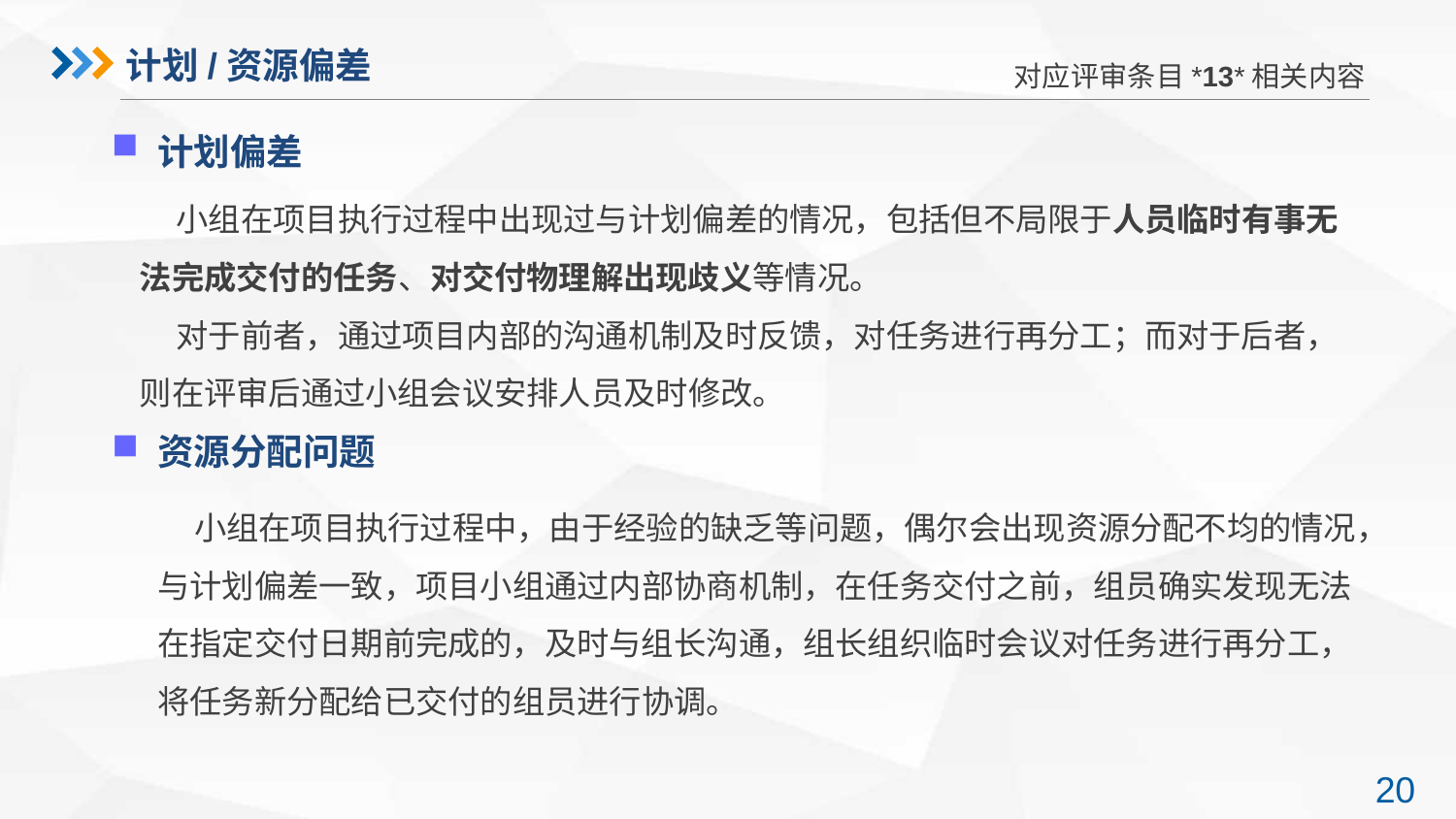

计划/资源偏差
对应评审条目*13*相关内容
计划偏差
    小组在项目执行过程中出现过与计划偏差的情况，包括但不局限于人员临时有事无法完成交付的任务、对交付物理解出现歧义等情况。
    对于前者，通过项目内部的沟通机制及时反馈，对任务进行再分工；而对于后者，则在评审后通过小组会议安排人员及时修改。
资源分配问题
    小组在项目执行过程中，由于经验的缺乏等问题，偶尔会出现资源分配不均的情况，与计划偏差一致，项目小组通过内部协商机制，在任务交付之前，组员确实发现无法在指定交付日期前完成的，及时与组长沟通，组长组织临时会议对任务进行再分工，将任务新分配给已交付的组员进行协调。